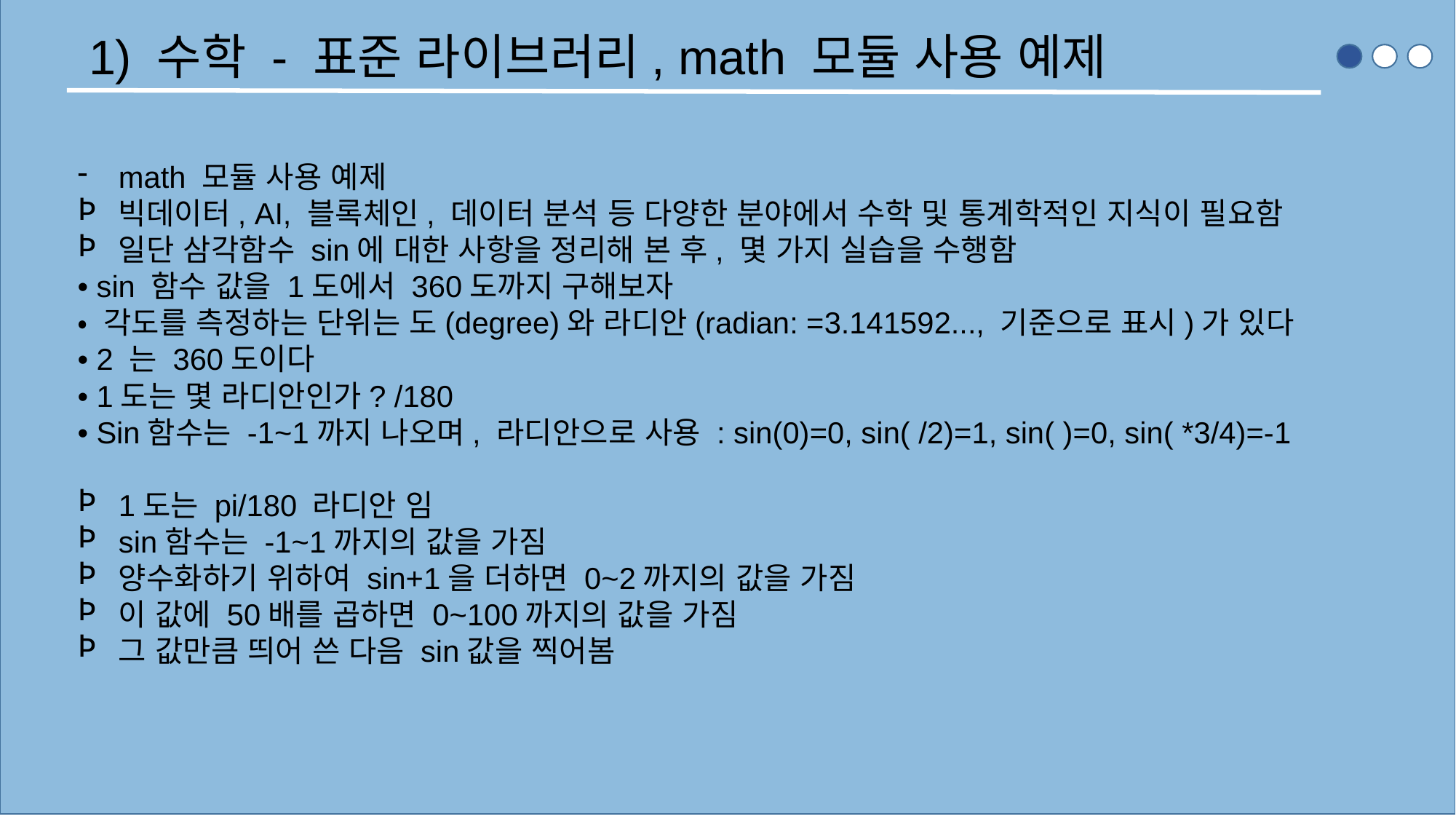

1) 수학 - 표준 라이브러리, math 모듈 사용 예제

math 모듈 사용 예제
빅데이터, AI, 블록체인, 데이터 분석 등 다양한 분야에서 수학 및 통계학적인 지식이 필요함
일단 삼각함수 sin에 대한 사항을 정리해 본 후, 몇 가지 실습을 수행함
• sin 함수 값을 1도에서 360도까지 구해보자
• 각도를 측정하는 단위는 도(degree)와 라디안(radian: =3.141592..., 기준으로 표시)가 있다
• 2 는 360도이다
• 1도는 몇 라디안인가? /180
• Sin함수는 -1~1까지 나오며, 라디안으로 사용 : sin(0)=0, sin( /2)=1, sin( )=0, sin( *3/4)=-1

1도는 pi/180 라디안 임
sin함수는 -1~1까지의 값을 가짐
양수화하기 위하여 sin+1을 더하면 0~2까지의 값을 가짐
이 값에 50배를 곱하면 0~100까지의 값을 가짐
그 값만큼 띄어 쓴 다음 sin값을 찍어봄